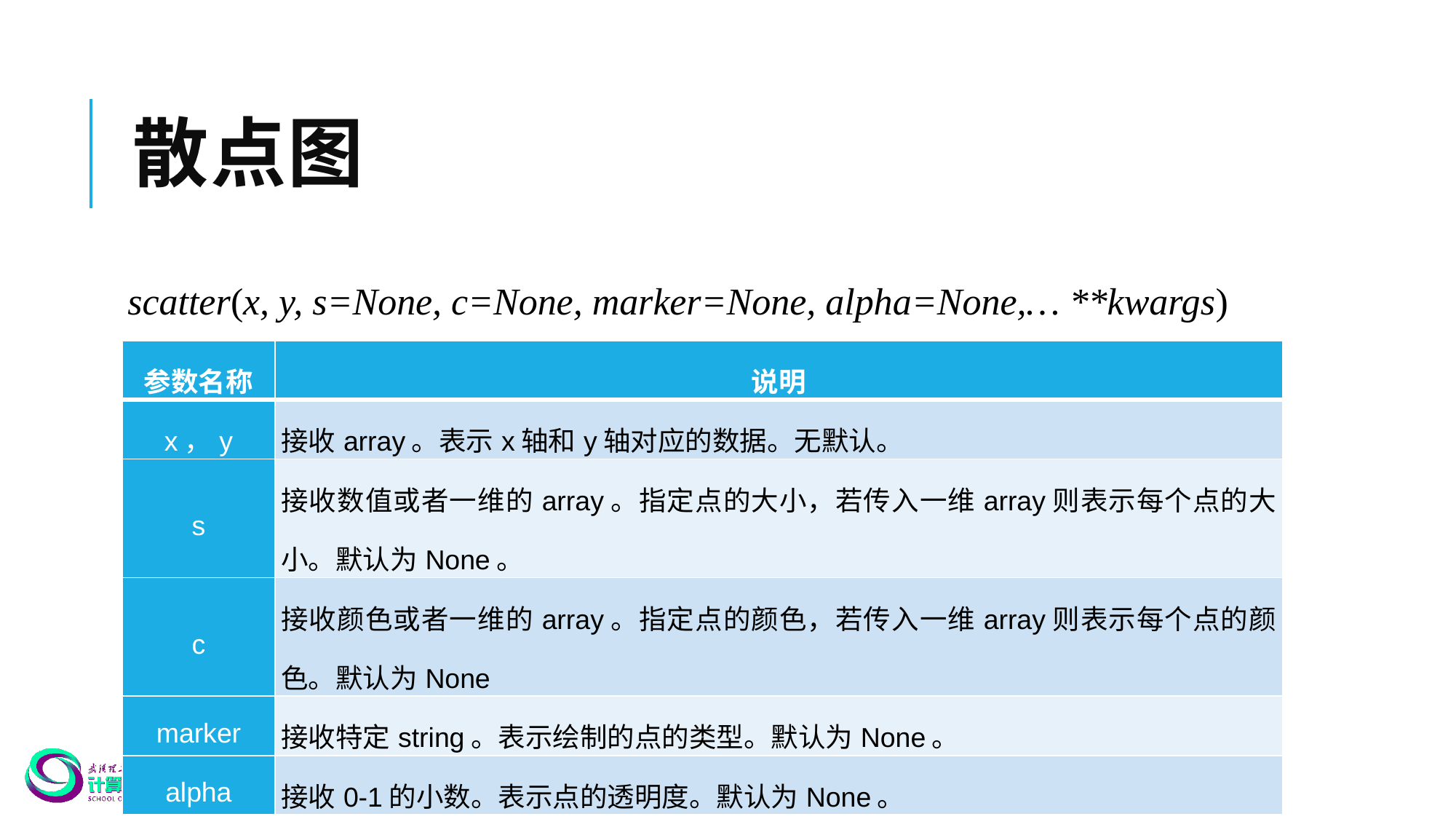

# 散点图
scatter(x, y, s=None, c=None, marker=None, alpha=None,… **kwargs)
| 参数名称 | 说明 |
| --- | --- |
| x，y | 接收array。表示x轴和y轴对应的数据。无默认。 |
| s | 接收数值或者一维的array。指定点的大小，若传入一维array则表示每个点的大小。默认为None。 |
| c | 接收颜色或者一维的array。指定点的颜色，若传入一维array则表示每个点的颜色。默认为None |
| marker | 接收特定string。表示绘制的点的类型。默认为None。 |
| alpha | 接收0-1的小数。表示点的透明度。默认为None。 |